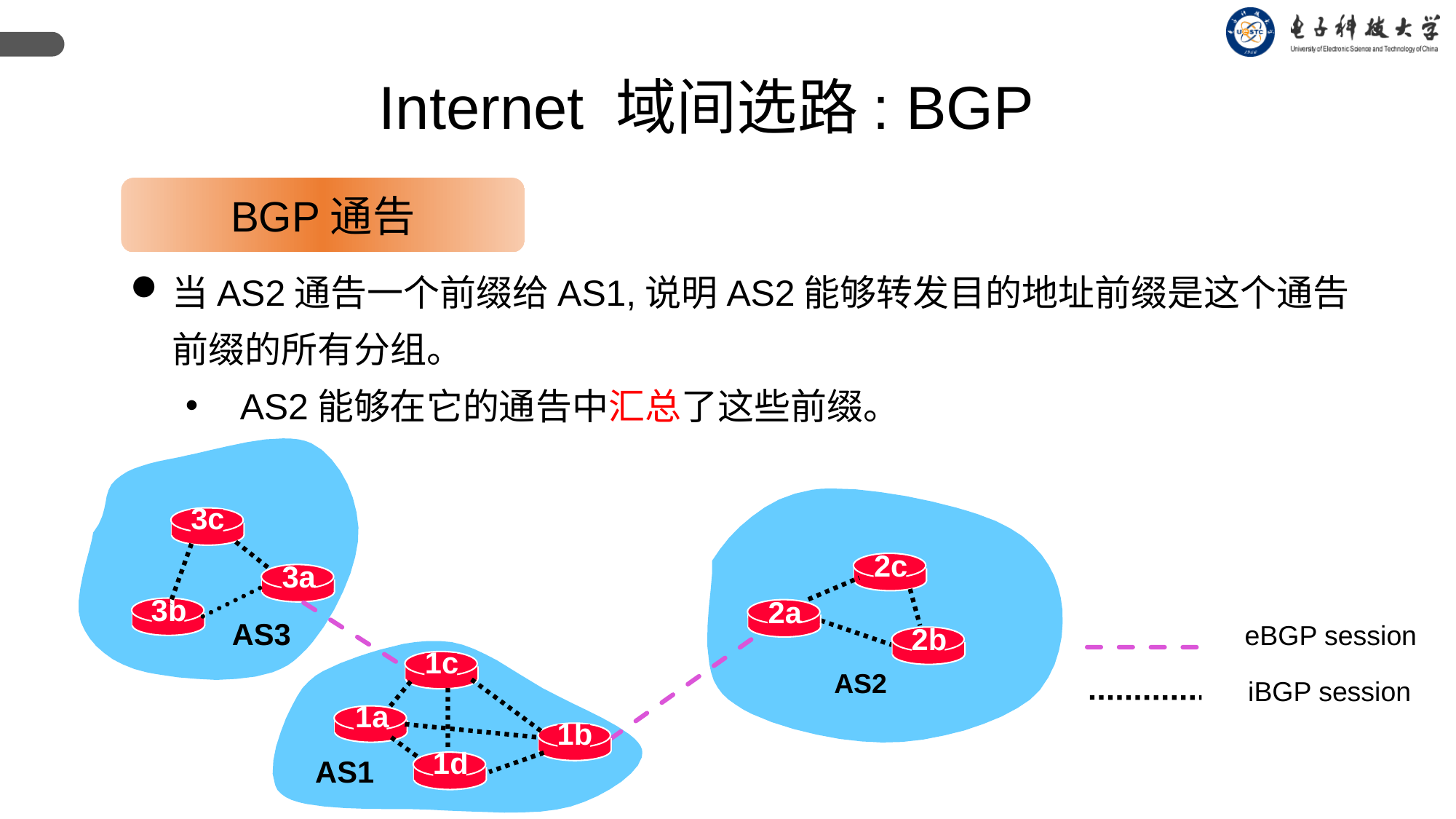

Internet 域间选路: BGP
BGP通告
当AS2通告一个前缀给AS1,说明AS2能够转发目的地址前缀是这个通告前缀的所有分组。
AS2能够在它的通告中汇总了这些前缀。

3c

2c

3a

3b

2a

AS3
eBGP session

2b

1c

AS2

iBGP session

1a

1b

1d

AS1